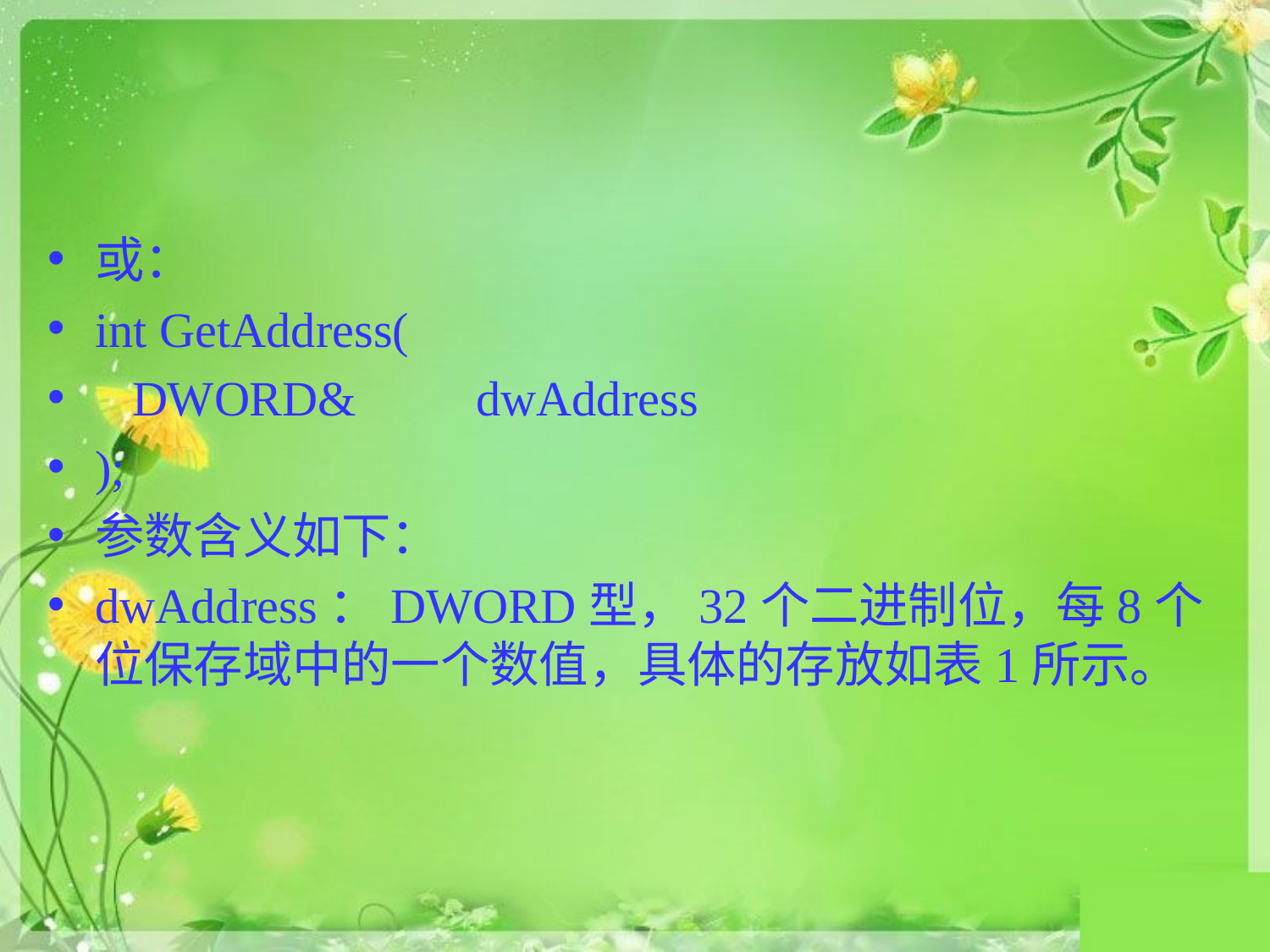

#
或：
int GetAddress(
   DWORD& 	dwAddress
);
参数含义如下：
dwAddress：DWORD型，32个二进制位，每8个位保存域中的一个数值，具体的存放如表1所示。